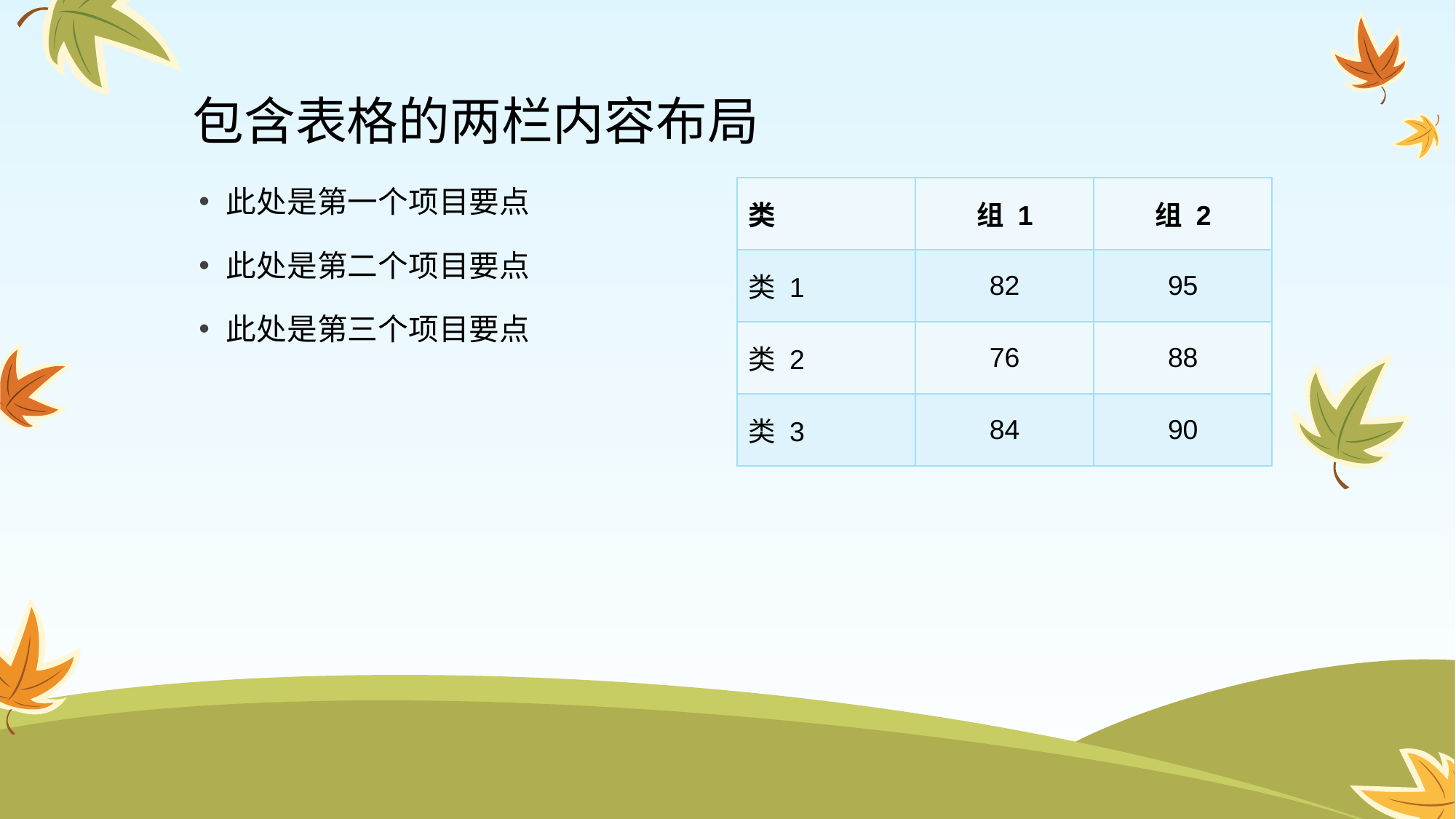

# 包含表格的两栏内容布局
| 类 | 组 1 | 组 2 |
| --- | --- | --- |
| 类 1 | 82 | 95 |
| 类 2 | 76 | 88 |
| 类 3 | 84 | 90 |
此处是第一个项目要点
此处是第二个项目要点
此处是第三个项目要点